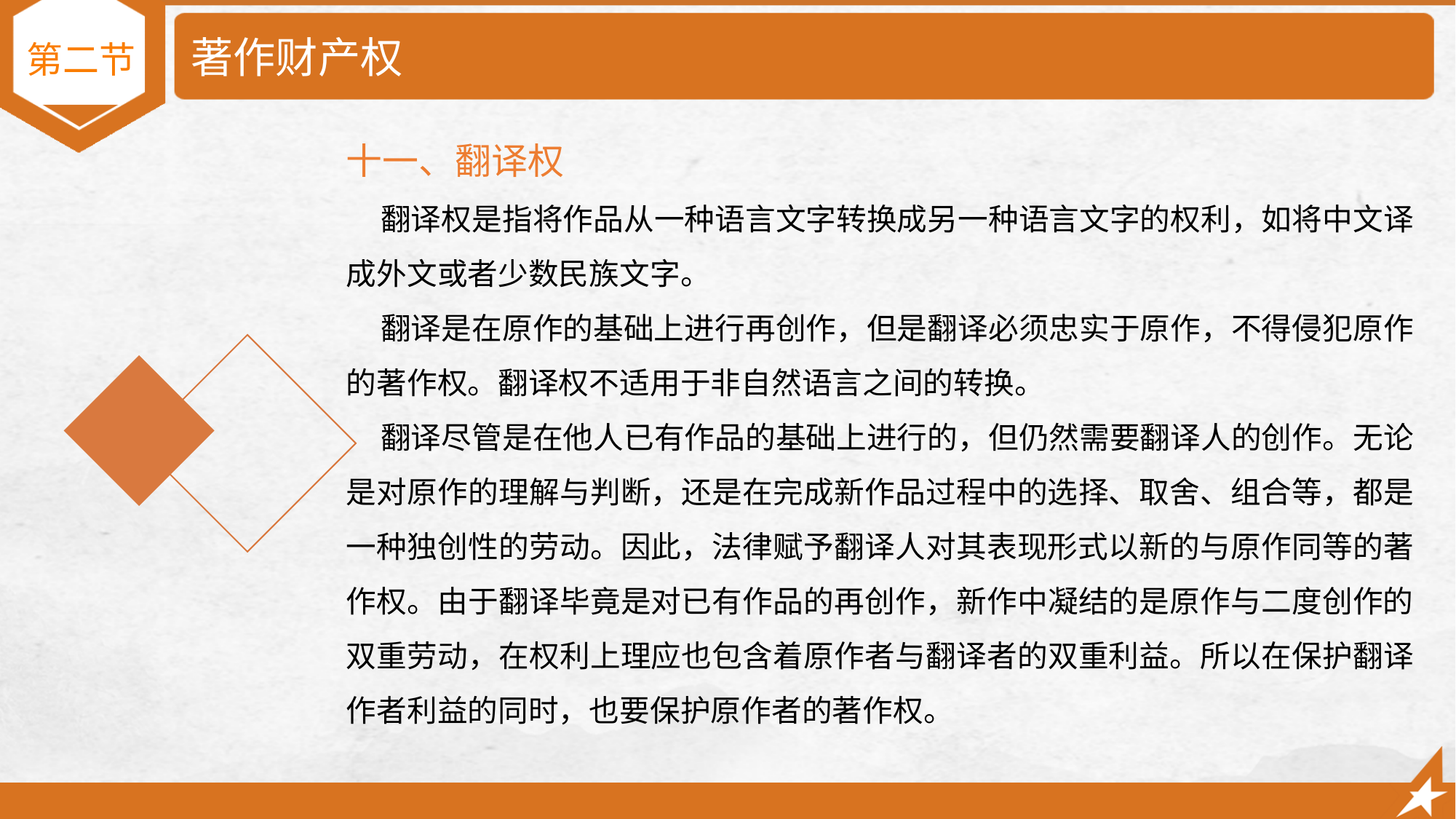

# 著作财产权
第二节
十一、翻译权
    翻译权是指将作品从一种语言文字转换成另一种语言文字的权利，如将中文译成外文或者少数民族文字。
    翻译是在原作的基础上进行再创作，但是翻译必须忠实于原作，不得侵犯原作的著作权。翻译权不适用于非自然语言之间的转换。
    翻译尽管是在他人已有作品的基础上进行的，但仍然需要翻译人的创作。无论是对原作的理解与判断，还是在完成新作品过程中的选择、取舍、组合等，都是一种独创性的劳动。因此，法律赋予翻译人对其表现形式以新的与原作同等的著作权。由于翻译毕竟是对已有作品的再创作，新作中凝结的是原作与二度创作的双重劳动，在权利上理应也包含着原作者与翻译者的双重利益。所以在保护翻译作者利益的同时，也要保护原作者的著作权。